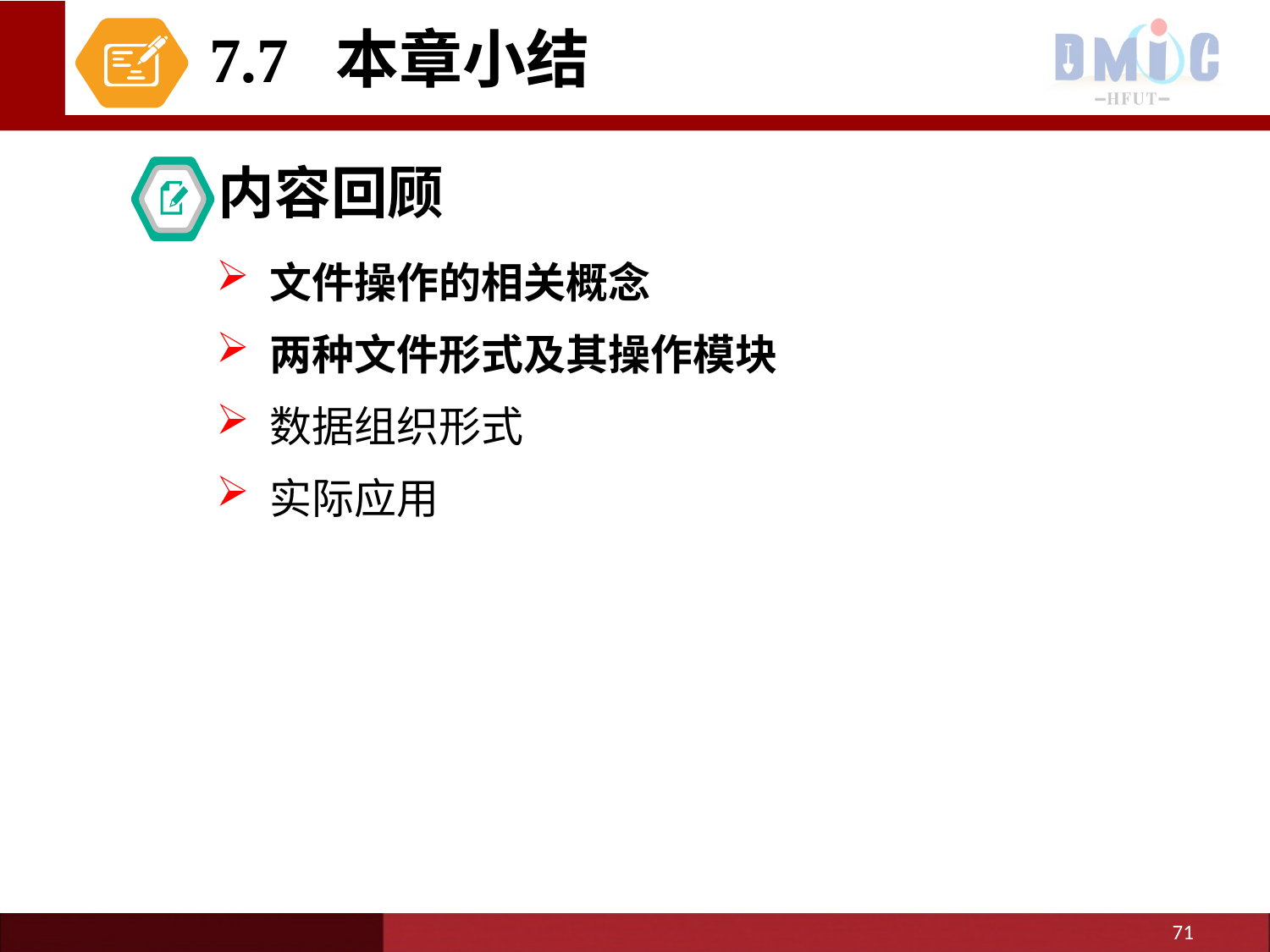

7.7  本章小结

内容回顾

 文件操作的相关概念
 两种文件形式及其操作模块
 数据组织形式
 实际应用
71